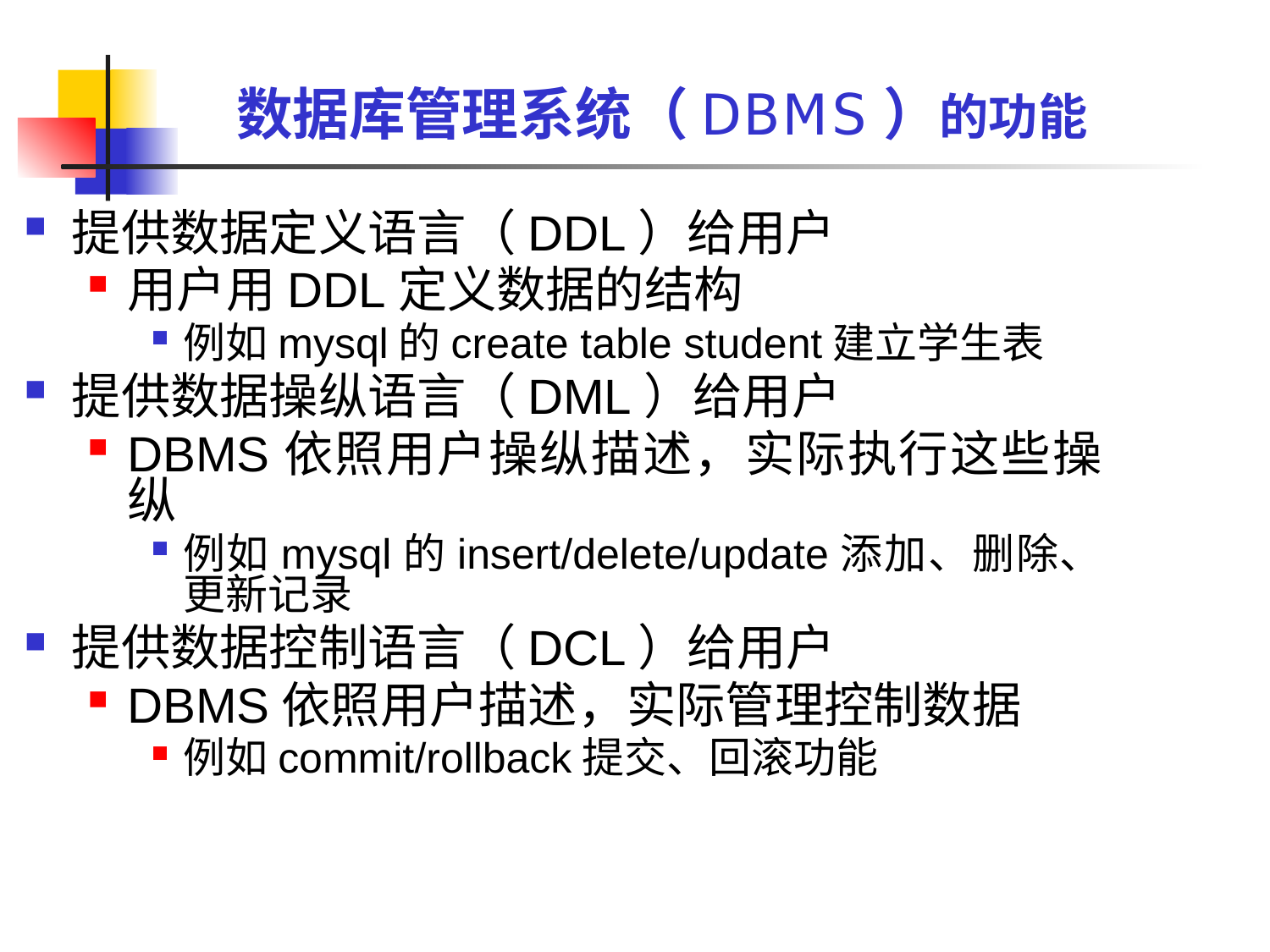

# 数据库管理系统（DBMS）的功能
提供数据定义语言（DDL）给用户
用户用DDL定义数据的结构
例如mysql的create table student建立学生表
提供数据操纵语言（DML）给用户
DBMS依照用户操纵描述，实际执行这些操纵
例如mysql的insert/delete/update添加、删除、更新记录
提供数据控制语言（DCL）给用户
DBMS依照用户描述，实际管理控制数据
例如commit/rollback提交、回滚功能